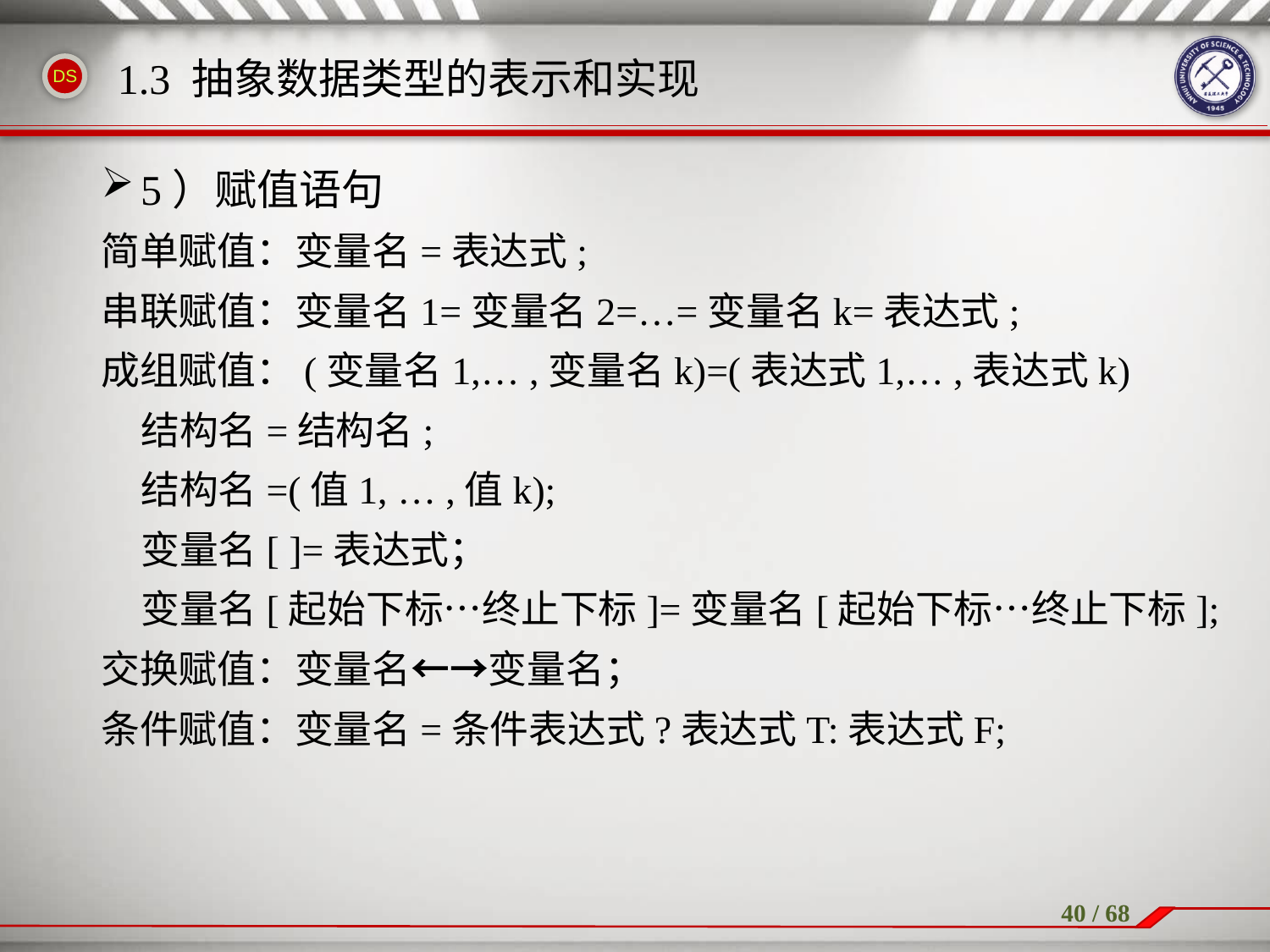

1.3 抽象数据类型的表示和实现
5）赋值语句
简单赋值：变量名=表达式;
串联赋值：变量名1=变量名2=…=变量名k=表达式;
成组赋值：(变量名1,… ,变量名k)=(表达式1,… ,表达式k)
	结构名=结构名;
	结构名=(值1, … ,值k);
	变量名[ ]=表达式；
	变量名[起始下标…终止下标]=变量名[起始下标…终止下标];
交换赋值：变量名←→变量名；
条件赋值：变量名=条件表达式?表达式T:表达式F;